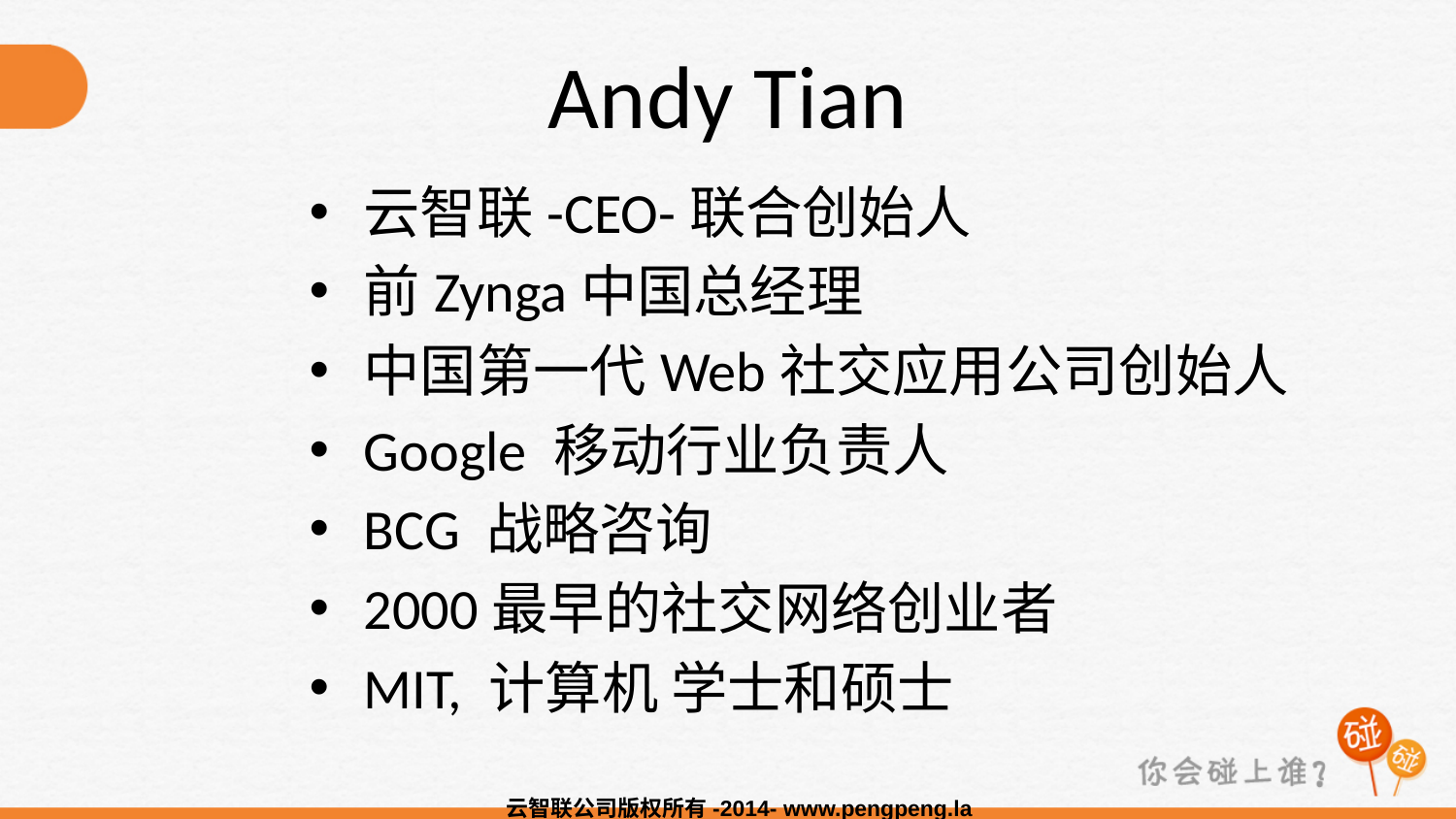

Andy Tian
云智联-CEO-联合创始人
前Zynga中国总经理
中国第一代Web社交应用公司创始人
Google 移动行业负责人
BCG 战略咨询
2000最早的社交网络创业者
MIT, 计算机 学士和硕士